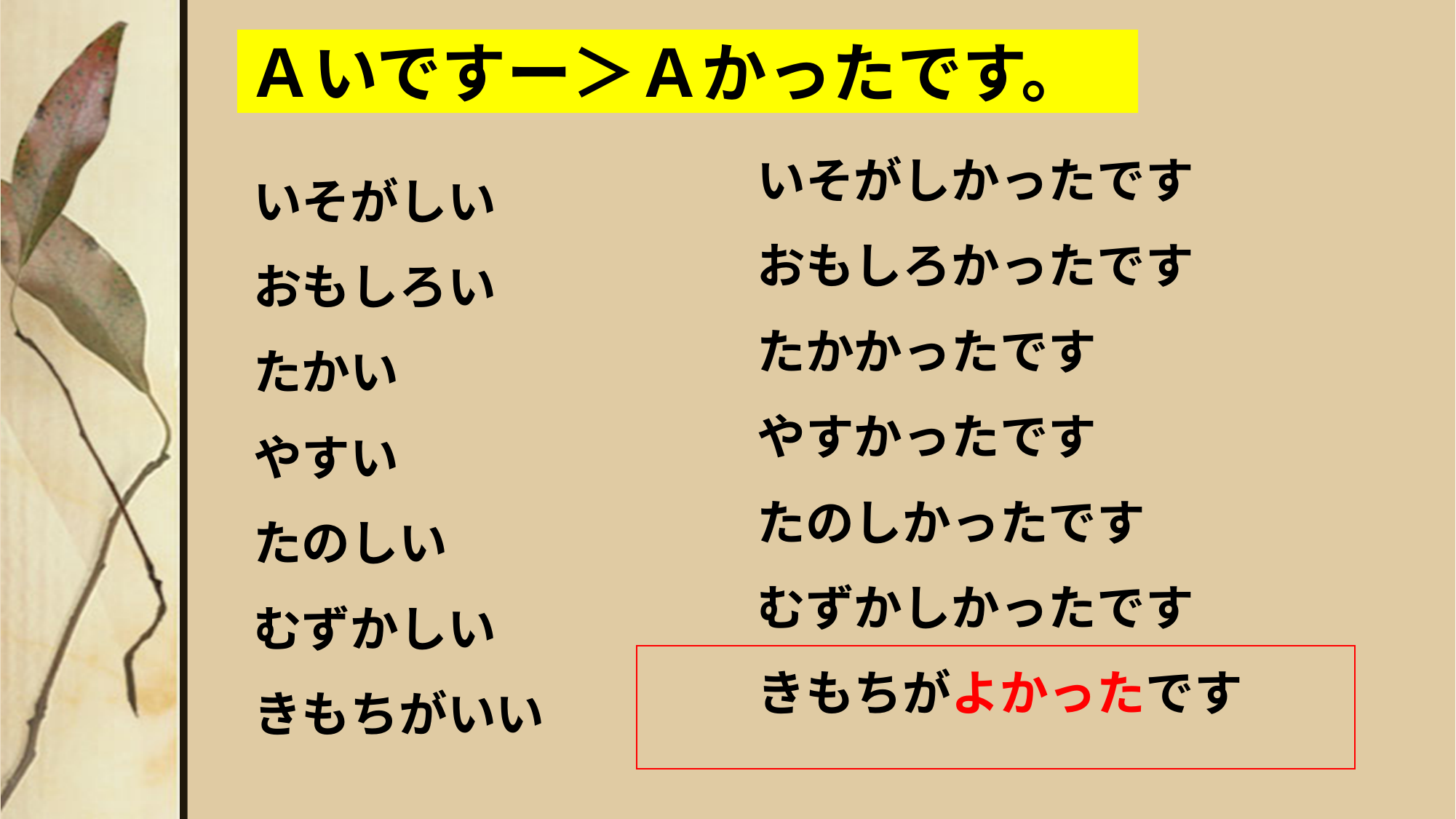

# Ａいですー＞Ａかったです。
いそがしかったです
おもしろかったです
たかかったです
やすかったです
たのしかったです
むずかしかったです
きもちがよかったです

いそがしい
おもしろい
たかい
やすい
たのしい
むずかしい
きもちがいい